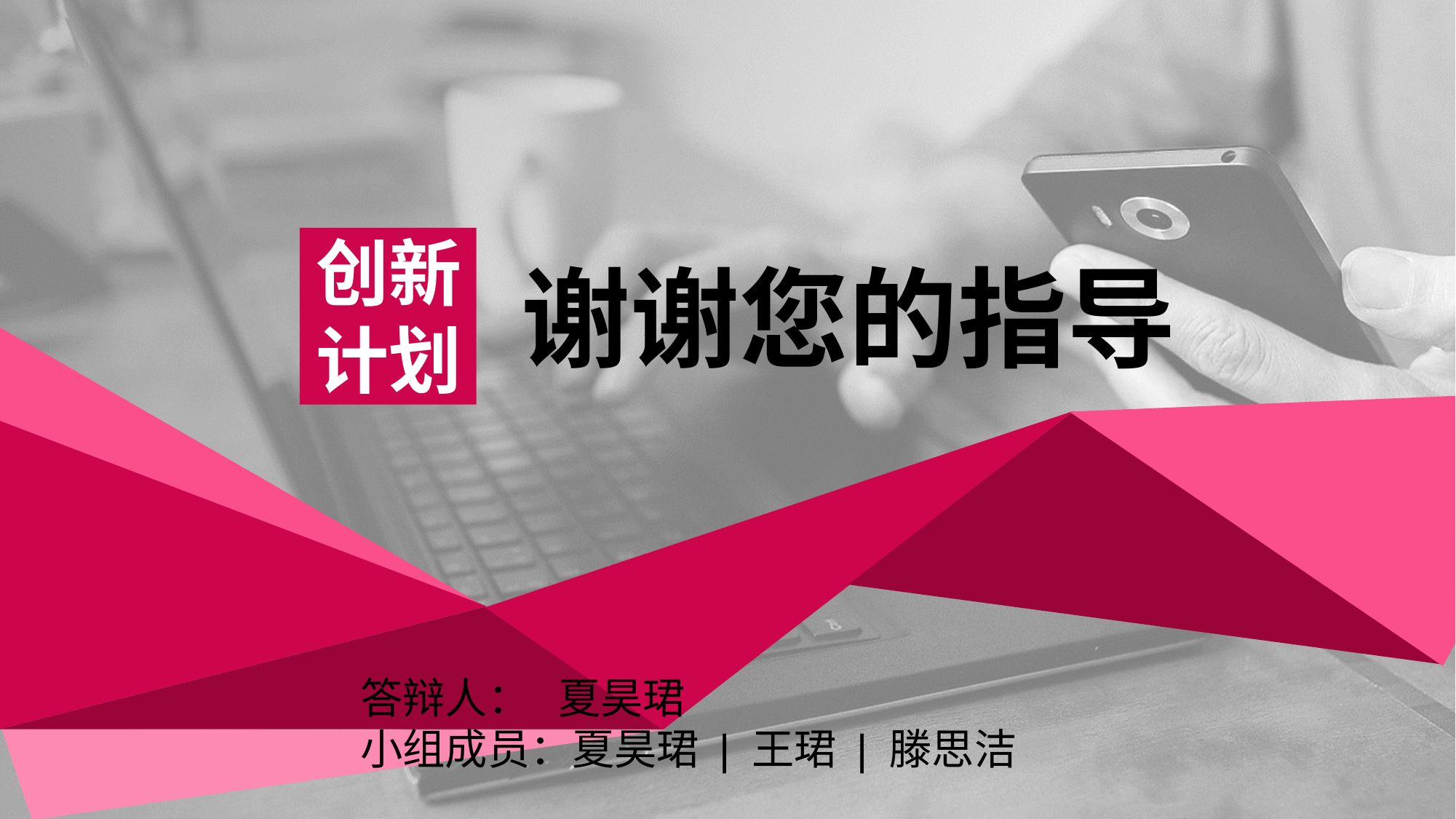

创新计划

谢谢您的指导
答辩人：   夏昊珺
小组成员：夏昊珺 | 王珺 | 滕思洁